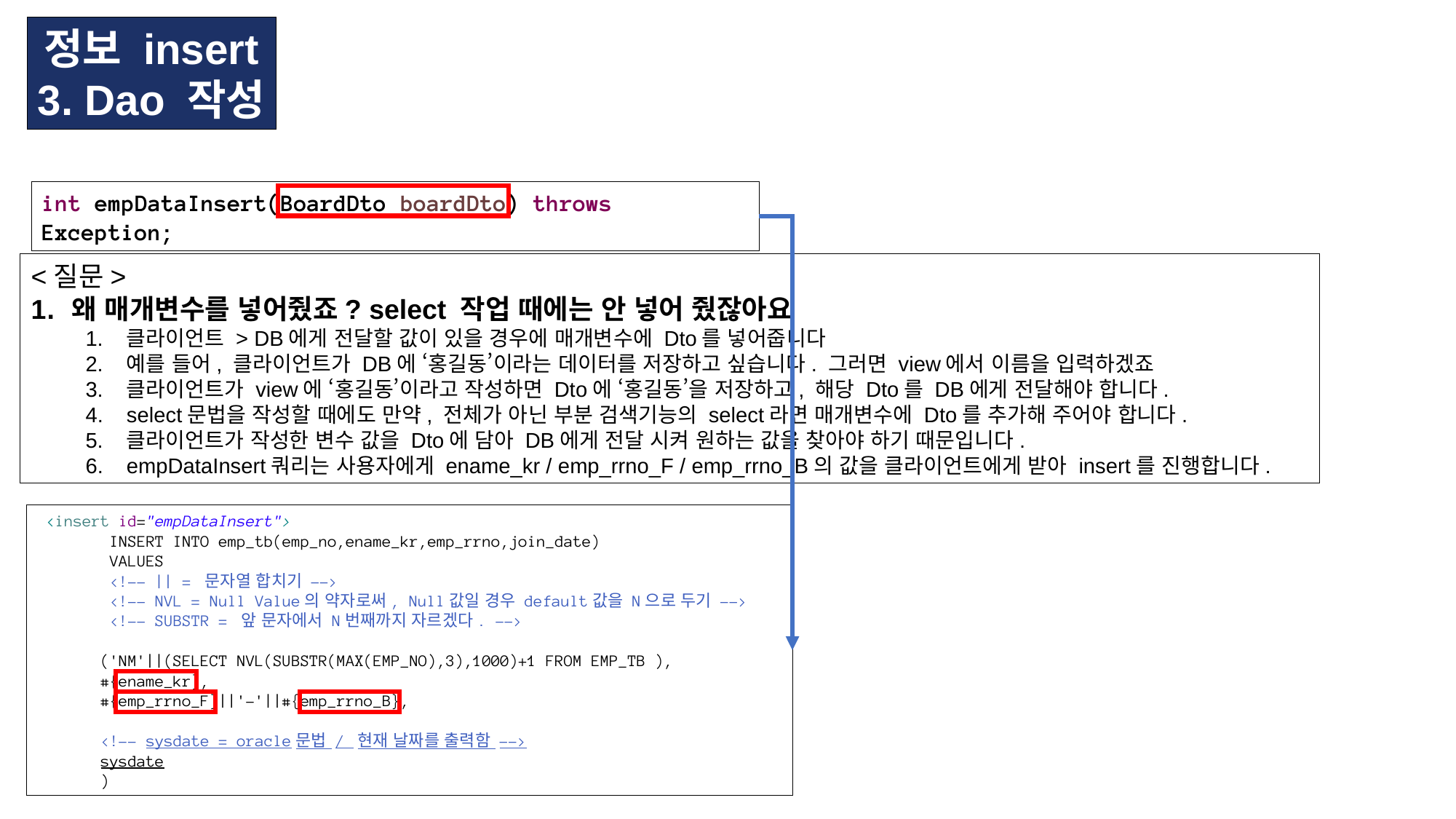

정보 insert
3. Dao 작성
int empDataInsert(BoardDto boardDto) throws Exception;

 <insert id="empDataInsert">
        INSERT INTO emp_tb(emp_no,ename_kr,emp_rrno,join_date)
        VALUES
        <!-- || = 문자열 합치기 -->
        <!-- NVL = Null Value의 약자로써, Null값일 경우 default값을 N으로 두기 -->
        <!-- SUBSTR = 앞 문자에서 N번째까지 자르겠다. -->

       ('NM'||(SELECT NVL(SUBSTR(MAX(EMP_NO),3),1000)+1 FROM EMP_TB ),
       #{ename_kr},
       #{emp_rrno_F}||'-'||#{emp_rrno_B},

       <!-- sysdate = oracle문법 / 현재 날짜를 출력함 -->
       sysdate
       )

<질문>
왜 매개변수를 넣어줬죠? select 작업 때에는 안 넣어 줬잖아요
클라이언트 > DB에게 전달할 값이 있을 경우에 매개변수에 Dto를 넣어줍니다
예를 들어, 클라이언트가 DB에 ‘홍길동’이라는 데이터를 저장하고 싶습니다. 그러면 view에서 이름을 입력하겠죠
클라이언트가 view에 ‘홍길동’이라고 작성하면 Dto에 ‘홍길동’을 저장하고, 해당 Dto를 DB에게 전달해야 합니다.
select문법을 작성할 때에도 만약, 전체가 아닌 부분 검색기능의 select라면 매개변수에 Dto를 추가해 주어야 합니다.
클라이언트가 작성한 변수 값을 Dto에 담아 DB에게 전달 시켜 원하는 값을 찾아야 하기 때문입니다.
empDataInsert쿼리는 사용자에게 ename_kr / emp_rrno_F / emp_rrno_B의 값을 클라이언트에게 받아 insert를 진행합니다.